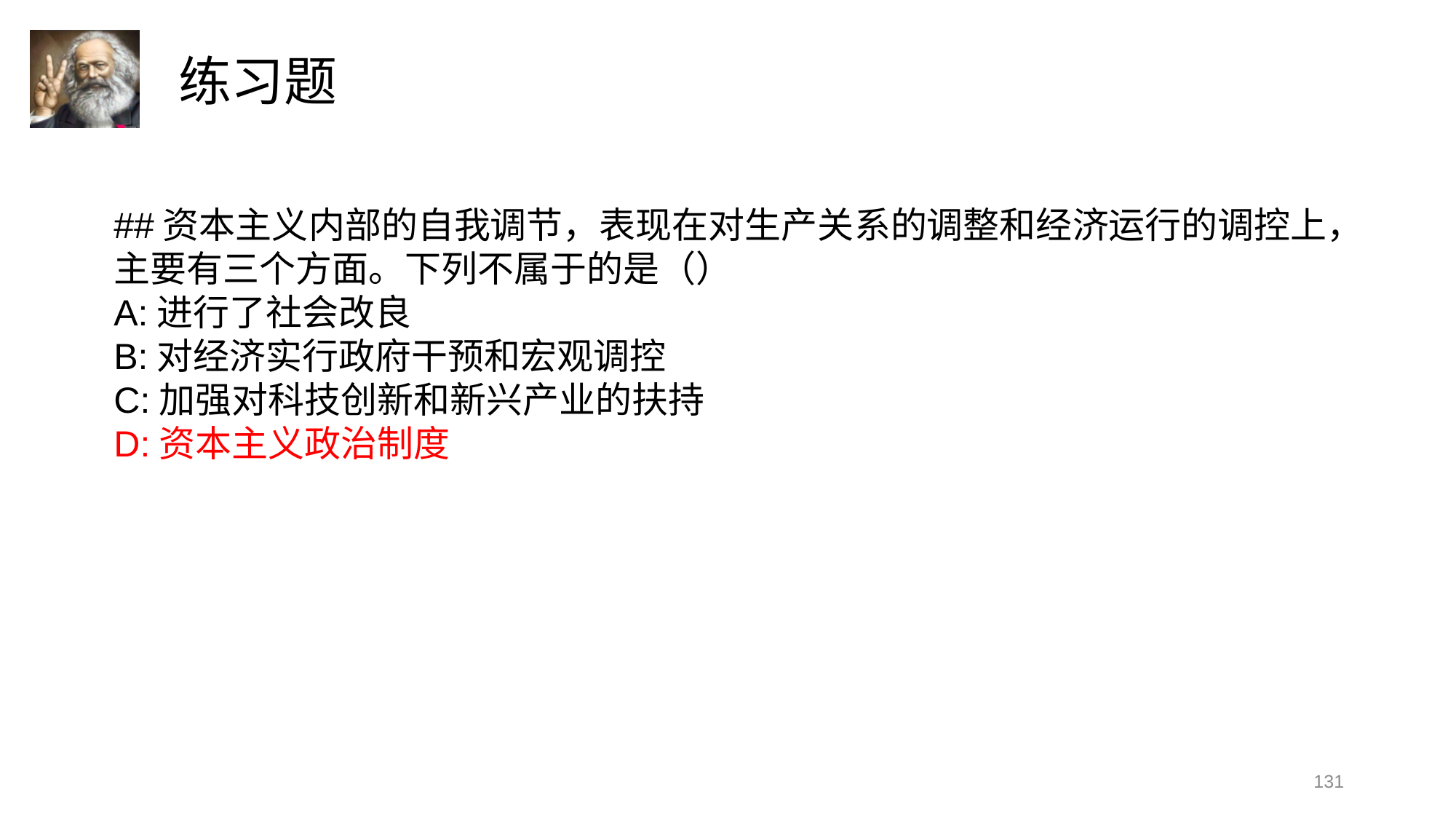

##资本主义内部的自我调节，表现在对生产关系的调整和经济运行的调控上，主要有三个方面。下列不属于的是（）
A:进行了社会改良
B:对经济实行政府干预和宏观调控
C:加强对科技创新和新兴产业的扶持
D:资本主义政治制度
131